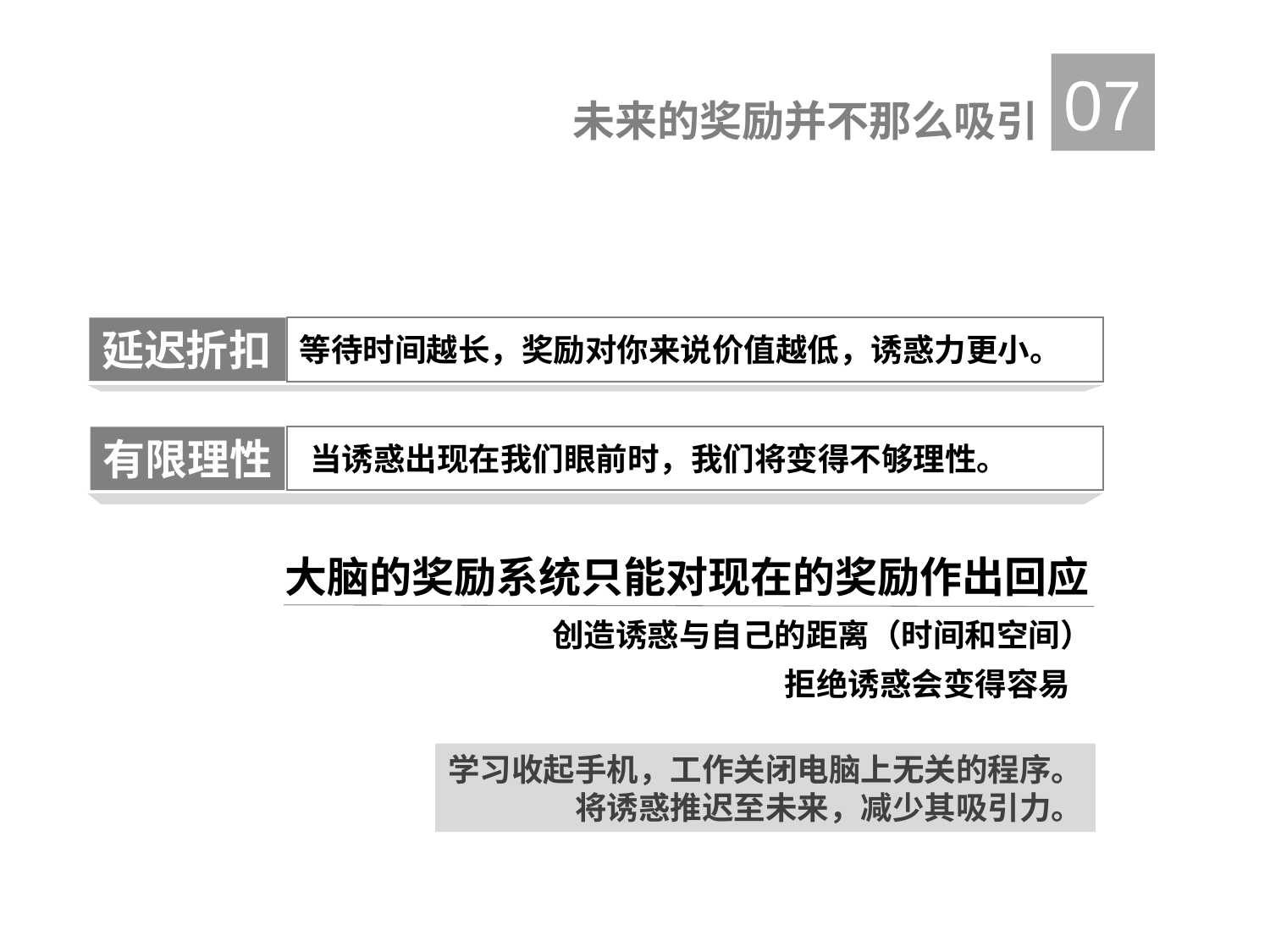

07
未来的奖励并不那么吸引

延迟折扣
等待时间越长，奖励对你来说价值越低，诱惑力更小。

有限理性
当诱惑出现在我们眼前时，我们将变得不够理性。

大脑的奖励系统只能对现在的奖励作出回应
创造诱惑与自己的距离（时间和空间）
拒绝诱惑会变得容易
学习收起手机，工作关闭电脑上无关的程序。
将诱惑推迟至未来，减少其吸引力。